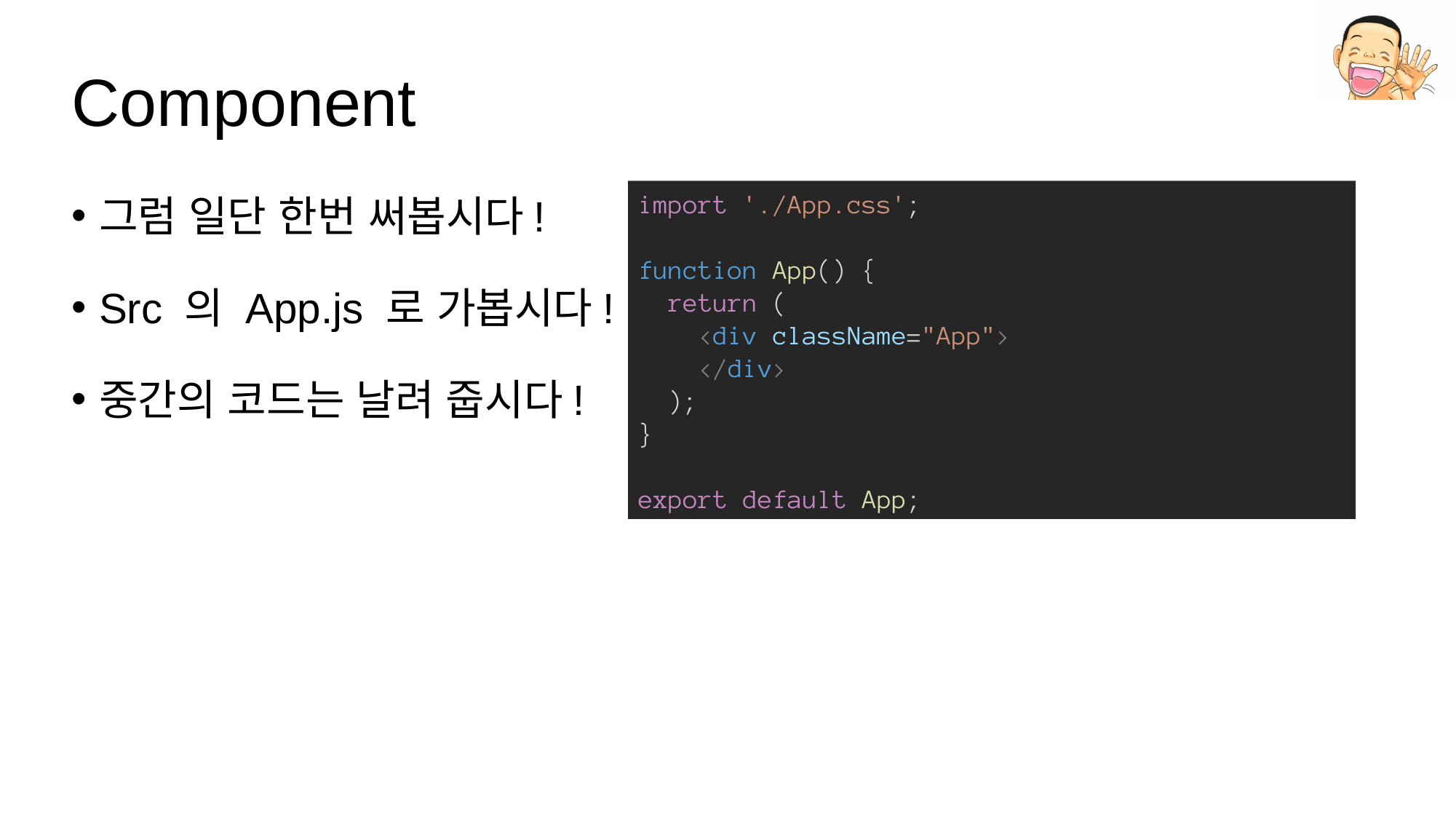

# Component
그럼 일단 한번 써봅시다!
Src 의 App.js 로 가봅시다!
중간의 코드는 날려 줍시다!
import './App.css';
function App() {
  return (
    <div className="App">
    </div>
  );
}
export default App;